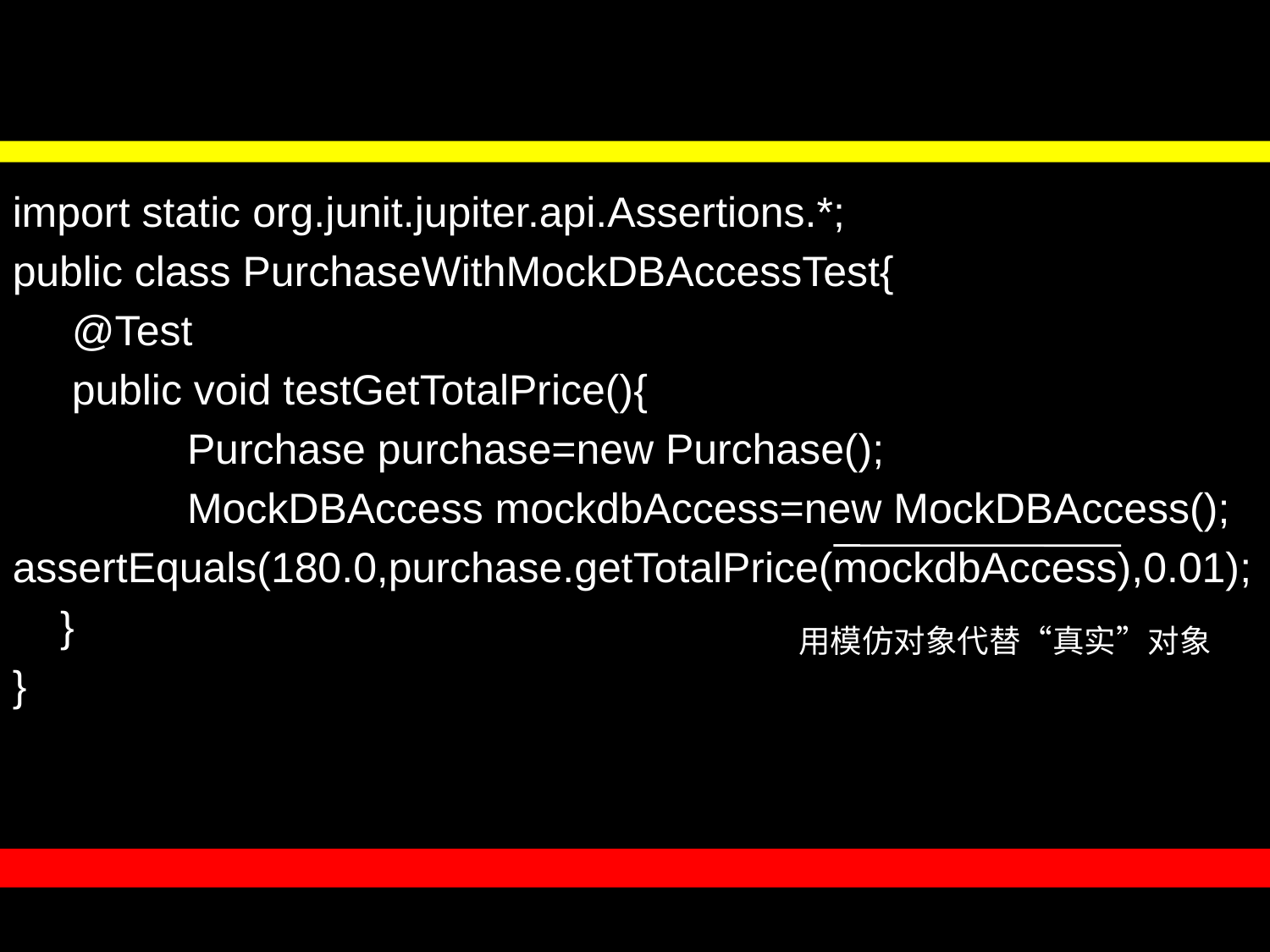

#
import static org.junit.jupiter.api.Assertions.*;
public class PurchaseWithMockDBAccessTest{
	 @Test
     public void testGetTotalPrice(){
		Purchase purchase=new Purchase();
		MockDBAccess mockdbAccess=new MockDBAccess();
assertEquals(180.0,purchase.getTotalPrice(mockdbAccess),0.01);
	}
}
用模仿对象代替“真实”对象